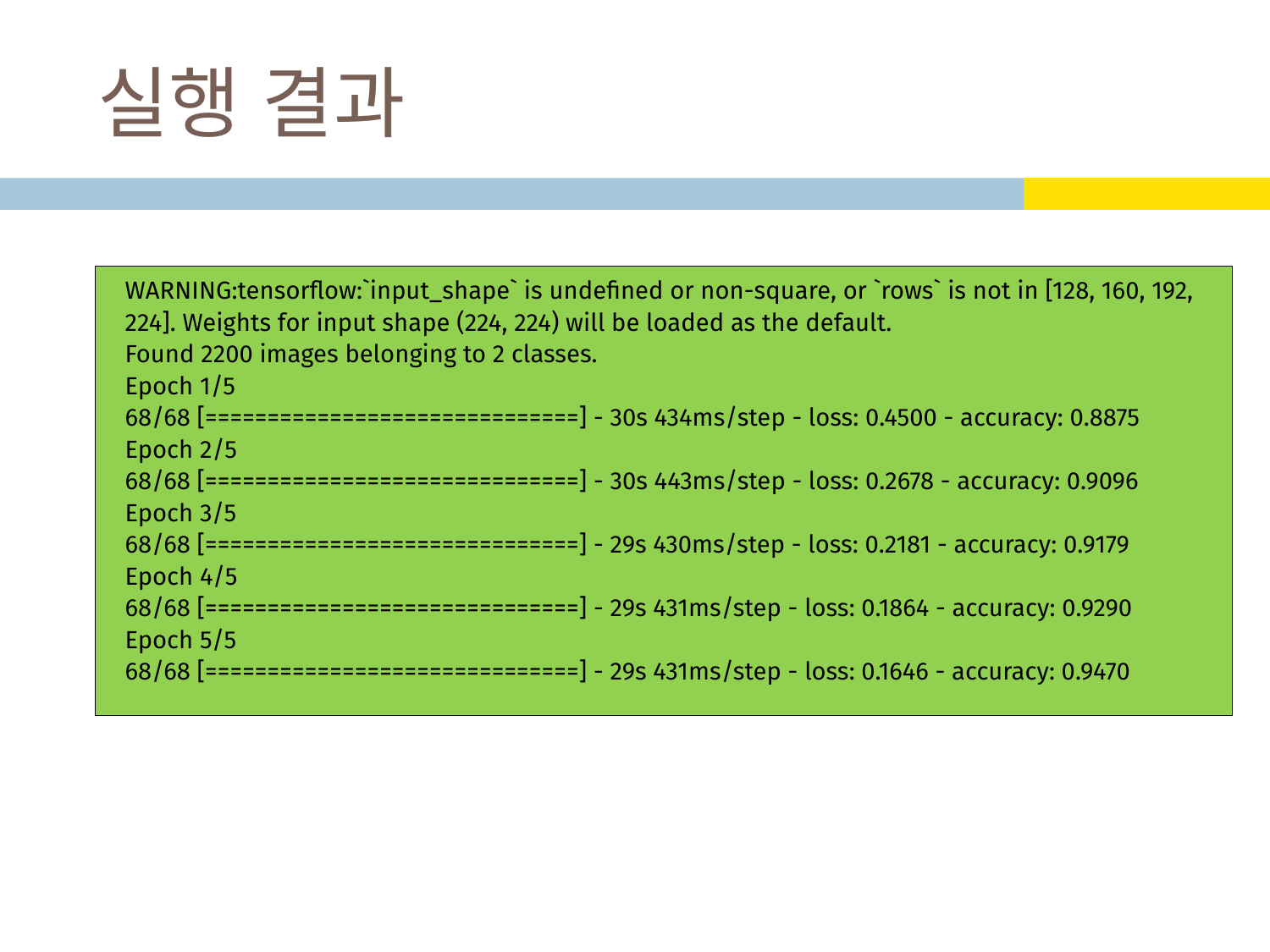

# 실행 결과
WARNING:tensorflow:`input_shape` is undefined or non-square, or `rows` is not in [128, 160, 192, 224]. Weights for input shape (224, 224) will be loaded as the default.
Found 2200 images belonging to 2 classes.
Epoch 1/5
68/68 [==============================] - 30s 434ms/step - loss: 0.4500 - accuracy: 0.8875
Epoch 2/5
68/68 [==============================] - 30s 443ms/step - loss: 0.2678 - accuracy: 0.9096
Epoch 3/5
68/68 [==============================] - 29s 430ms/step - loss: 0.2181 - accuracy: 0.9179
Epoch 4/5
68/68 [==============================] - 29s 431ms/step - loss: 0.1864 - accuracy: 0.9290
Epoch 5/5
68/68 [==============================] - 29s 431ms/step - loss: 0.1646 - accuracy: 0.9470